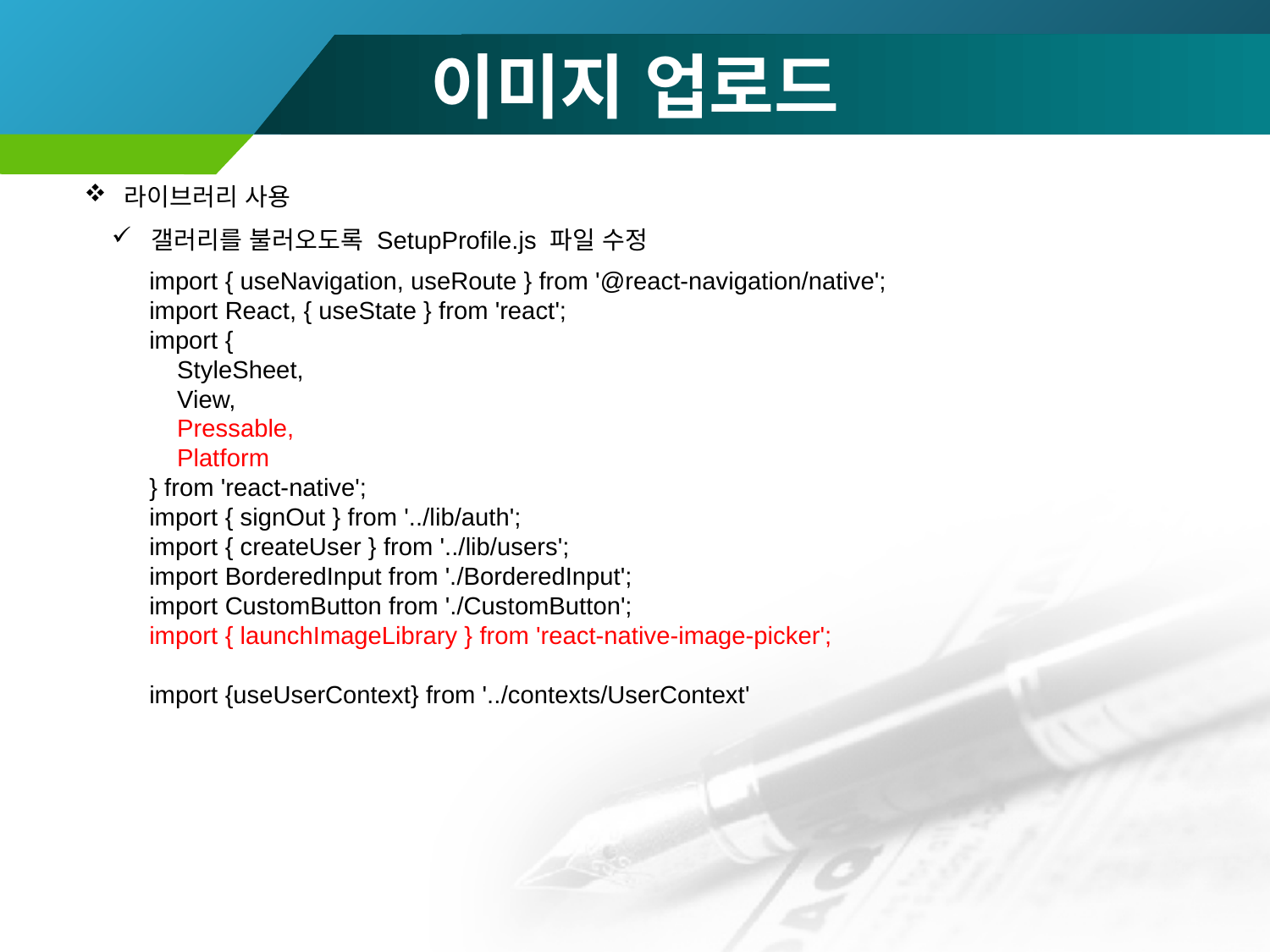

# 이미지 업로드
라이브러리 사용
갤러리를 불러오도록 SetupProfile.js 파일 수정
import { useNavigation, useRoute } from '@react-navigation/native';
import React, { useState } from 'react';
import {
    StyleSheet,
    View,
    Pressable,
    Platform
} from 'react-native';
import { signOut } from '../lib/auth';
import { createUser } from '../lib/users';
import BorderedInput from './BorderedInput';
import CustomButton from './CustomButton';
import { launchImageLibrary } from 'react-native-image-picker';

import {useUserContext} from '../contexts/UserContext'